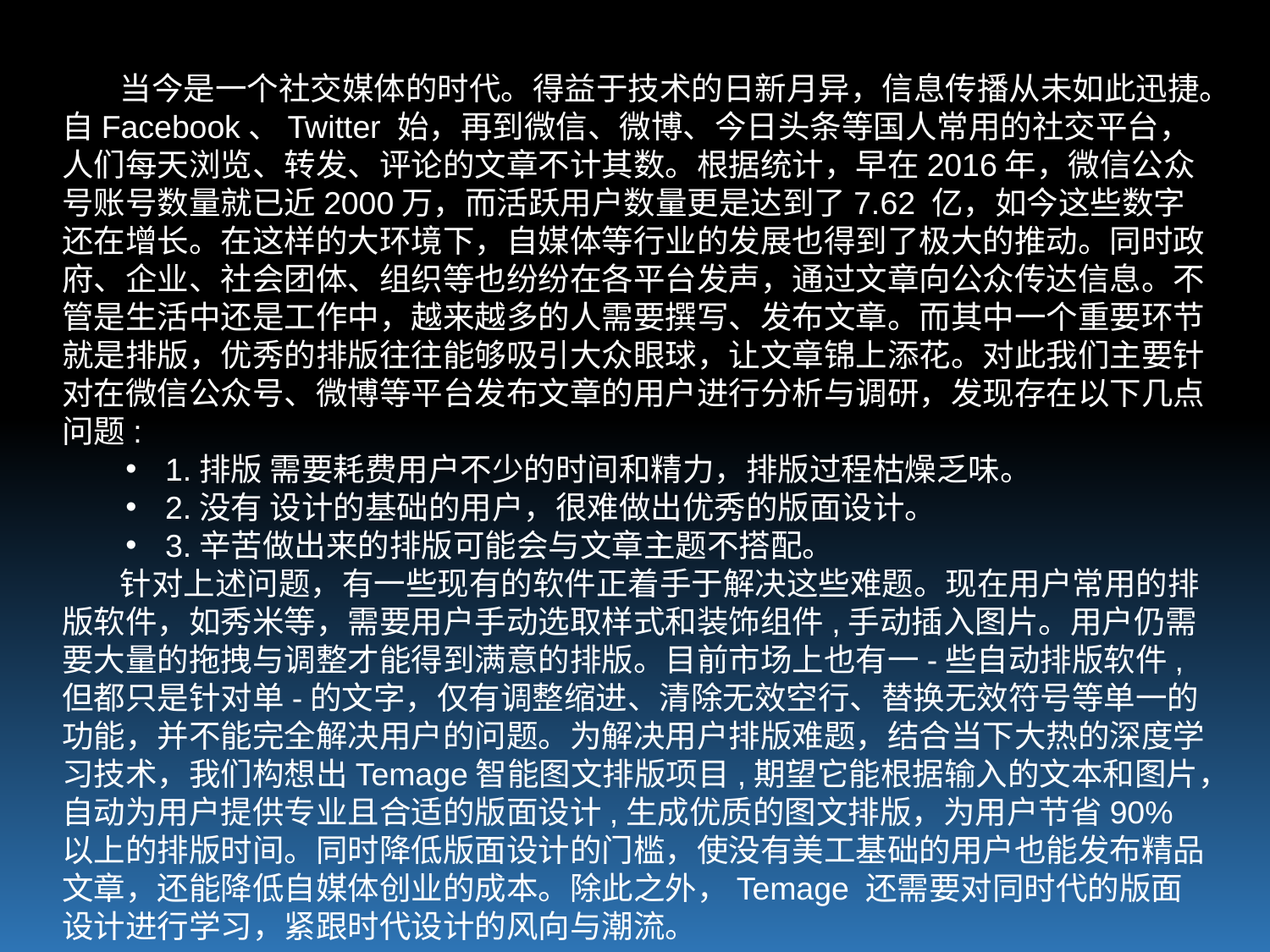

当今是一个社交媒体的时代。得益于技术的日新月异，信息传播从未如此迅捷。自Facebook、Twitter 始，再到微信、微博、今日头条等国人常用的社交平台，人们每天浏览、转发、评论的文章不计其数。根据统计，早在2016年，微信公众号账号数量就已近2000万，而活跃用户数量更是达到了7.62 亿，如今这些数字还在增长。在这样的大环境下，自媒体等行业的发展也得到了极大的推动。同时政府、企业、社会团体、组织等也纷纷在各平台发声，通过文章向公众传达信息。不管是生活中还是工作中，越来越多的人需要撰写、发布文章。而其中一个重要环节就是排版，优秀的排版往往能够吸引大众眼球，让文章锦上添花。对此我们主要针对在微信公众号、微博等平台发布文章的用户进行分析与调研，发现存在以下几点问题:
1.排版 需要耗费用户不少的时间和精力，排版过程枯燥乏味。
2.没有 设计的基础的用户，很难做出优秀的版面设计。
3.辛苦做出来的排版可能会与文章主题不搭配。
       针对上述问题，有一些现有的软件正着手于解决这些难题。现在用户常用的排版软件，如秀米等，需要用户手动选取样式和装饰组件,手动插入图片。用户仍需要大量的拖拽与调整才能得到满意的排版。目前市场上也有一-些自动排版软件,但都只是针对单-的文字，仅有调整缩进、清除无效空行、替换无效符号等单一的功能，并不能完全解决用户的问题。为解决用户排版难题，结合当下大热的深度学习技术，我们构想出Temage智能图文排版项目,期望它能根据输入的文本和图片，自动为用户提供专业且合适的版面设计,生成优质的图文排版，为用户节省90%以上的排版时间。同时降低版面设计的门槛，使没有美工基础的用户也能发布精品文章，还能降低自媒体创业的成本。除此之外，Temage 还需要对同时代的版面设计进行学习，紧跟时代设计的风向与潮流。